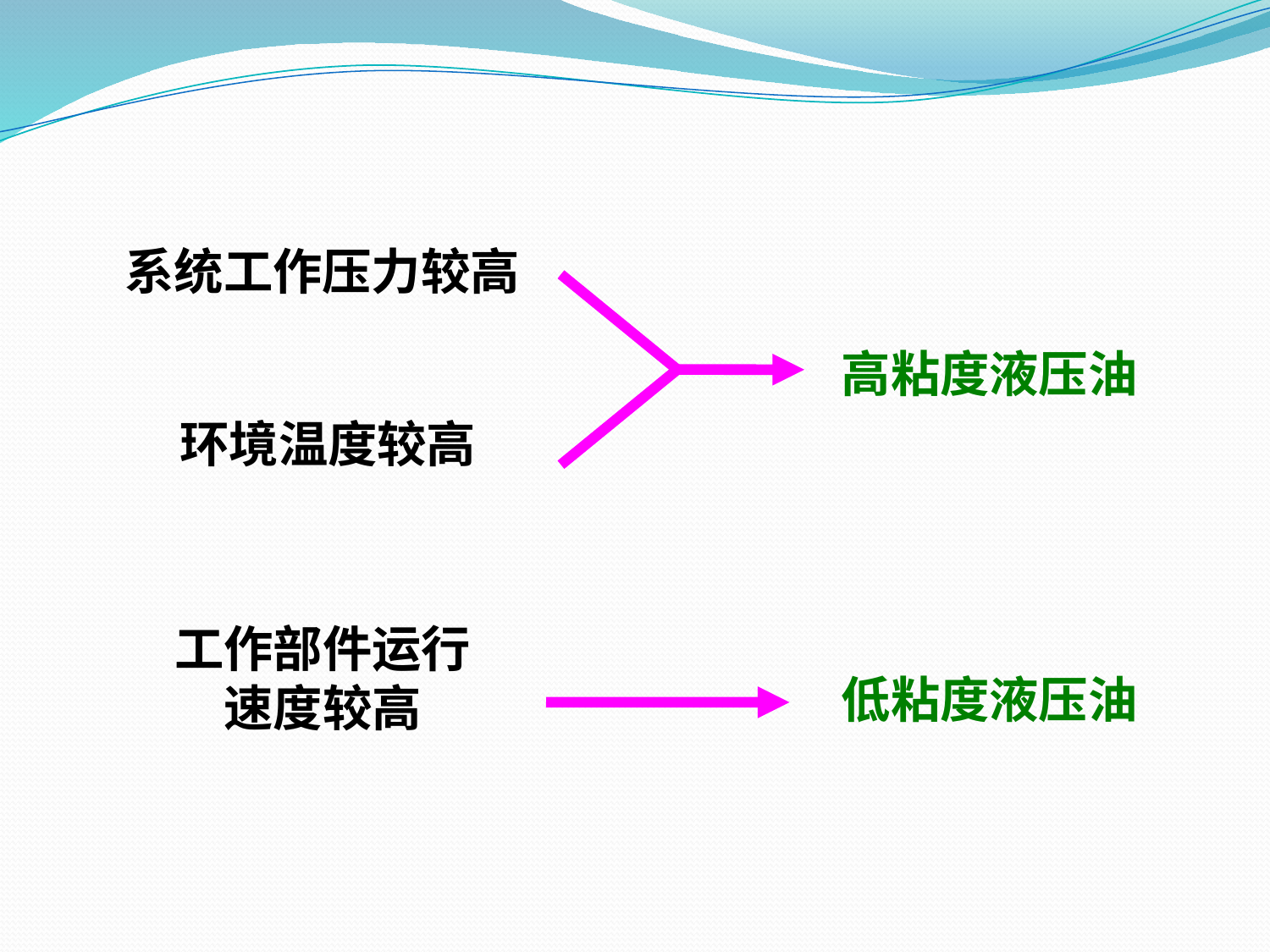

系统工作压力较高

高粘度液压油
环境温度较高
工作部件运行
速度较高
低粘度液压油